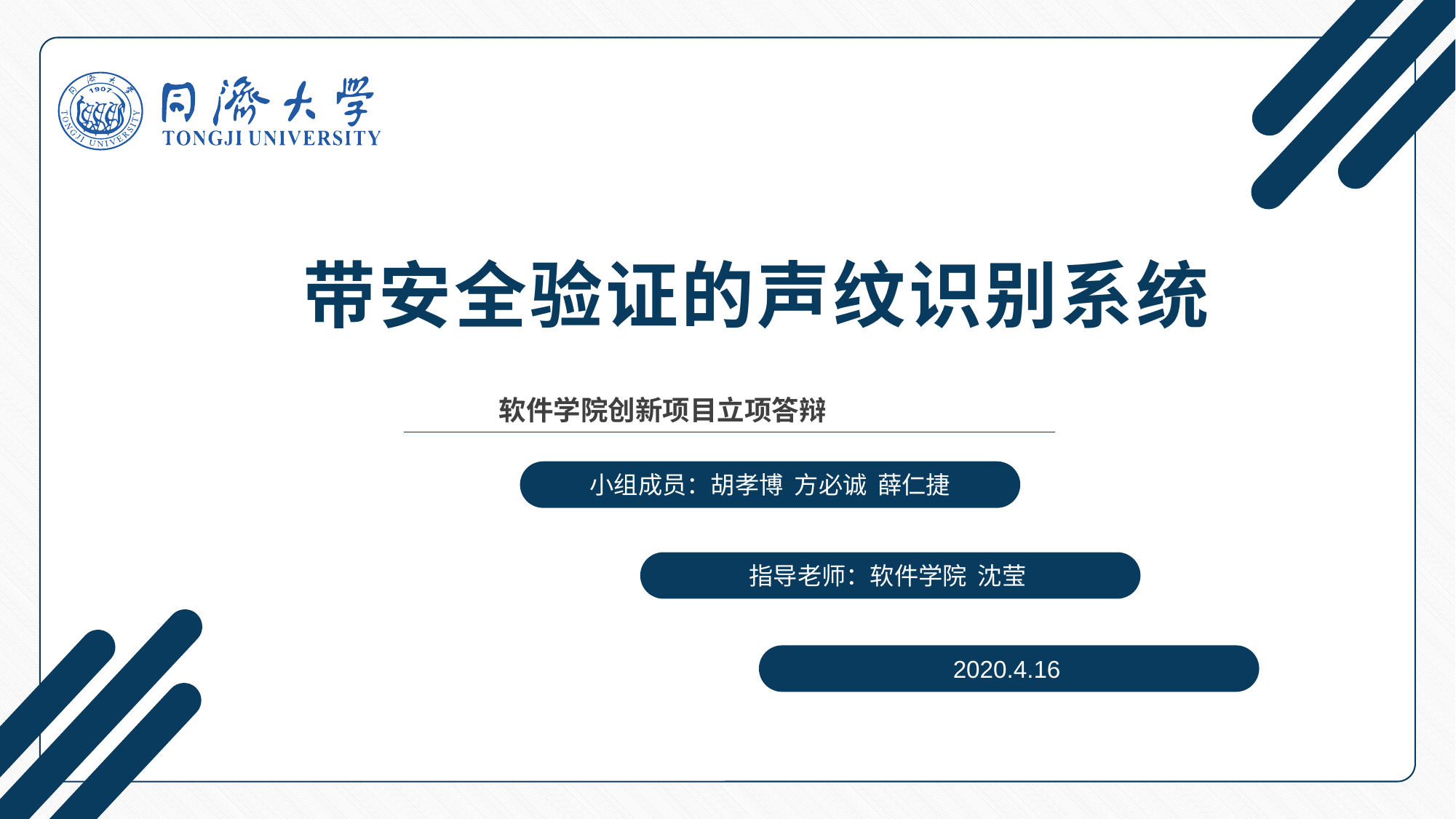

带安全验证的声纹识别系统
软件学院创新项目立项答辩

小组成员：胡孝博  方必诚  薛仁捷

指导老师：软件学院  沈莹

2020.4.16